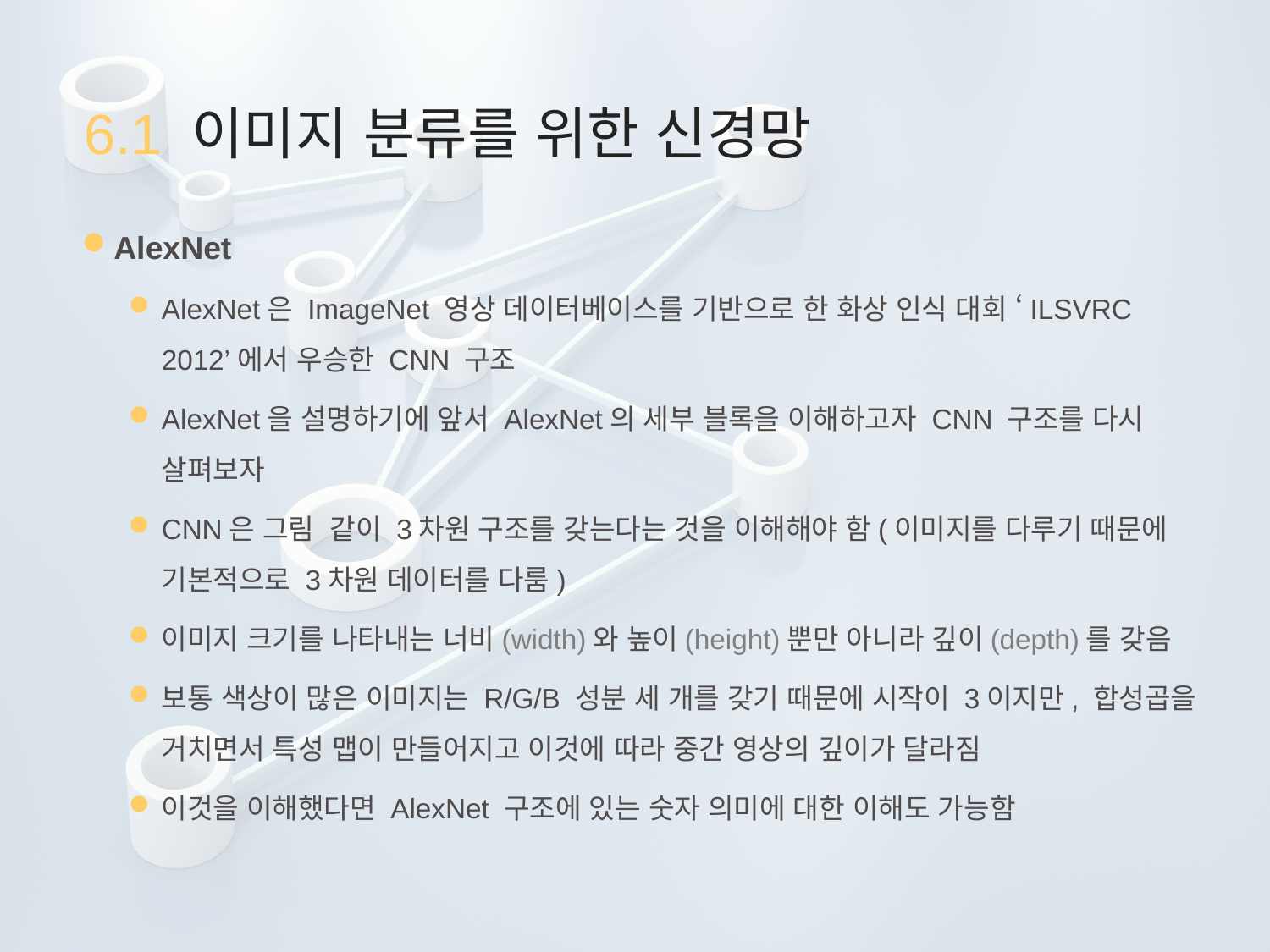

# 6.1 이미지 분류를 위한 신경망
AlexNet
AlexNet은 ImageNet 영상 데이터베이스를 기반으로 한 화상 인식 대회 ‘ILSVRC 2012’에서 우승한 CNN 구조
AlexNet을 설명하기에 앞서 AlexNet의 세부 블록을 이해하고자 CNN 구조를 다시 살펴보자
CNN은 그림  같이 3차원 구조를 갖는다는 것을 이해해야 함(이미지를 다루기 때문에 기본적으로 3차원 데이터를 다룸)
이미지 크기를 나타내는 너비(width)와 높이(height)뿐만 아니라 깊이(depth)를 갖음
보통 색상이 많은 이미지는 R/G/B 성분 세 개를 갖기 때문에 시작이 3이지만, 합성곱을 거치면서 특성 맵이 만들어지고 이것에 따라 중간 영상의 깊이가 달라짐
이것을 이해했다면 AlexNet 구조에 있는 숫자 의미에 대한 이해도 가능함